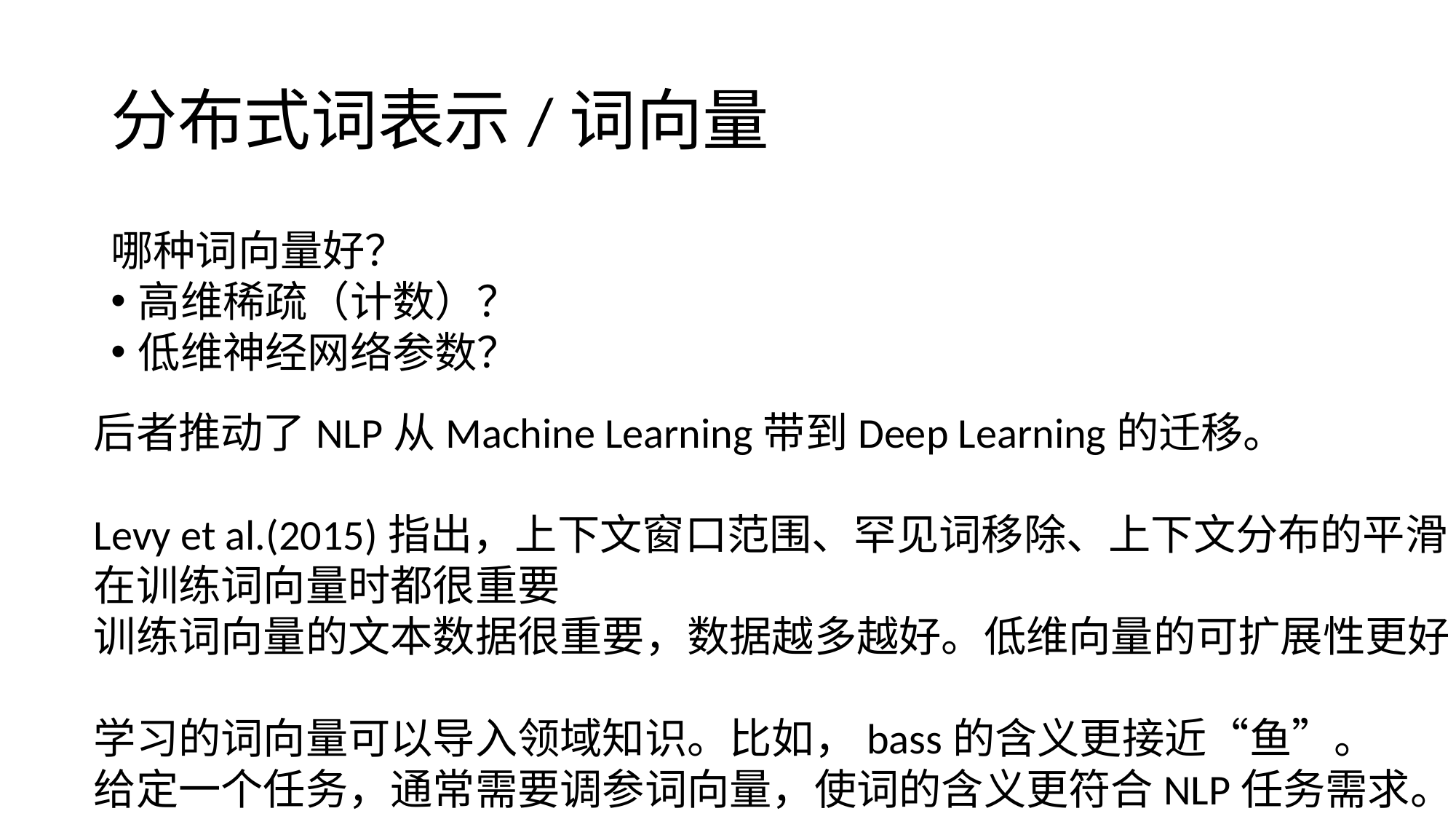

# 分布式词表示/词向量
哪种词向量好？
高维稀疏（计数）？
低维神经网络参数？

后者推动了NLP从Machine Learning带到Deep Learning的迁移。

Levy et al.(2015)指出，上下文窗口范围、罕见词移除、上下文分布的平滑
在训练词向量时都很重要
训练词向量的文本数据很重要，数据越多越好。低维向量的可扩展性更好

学习的词向量可以导入领域知识。比如，bass的含义更接近“鱼”。
给定一个任务，通常需要调参词向量，使词的含义更符合NLP任务需求。